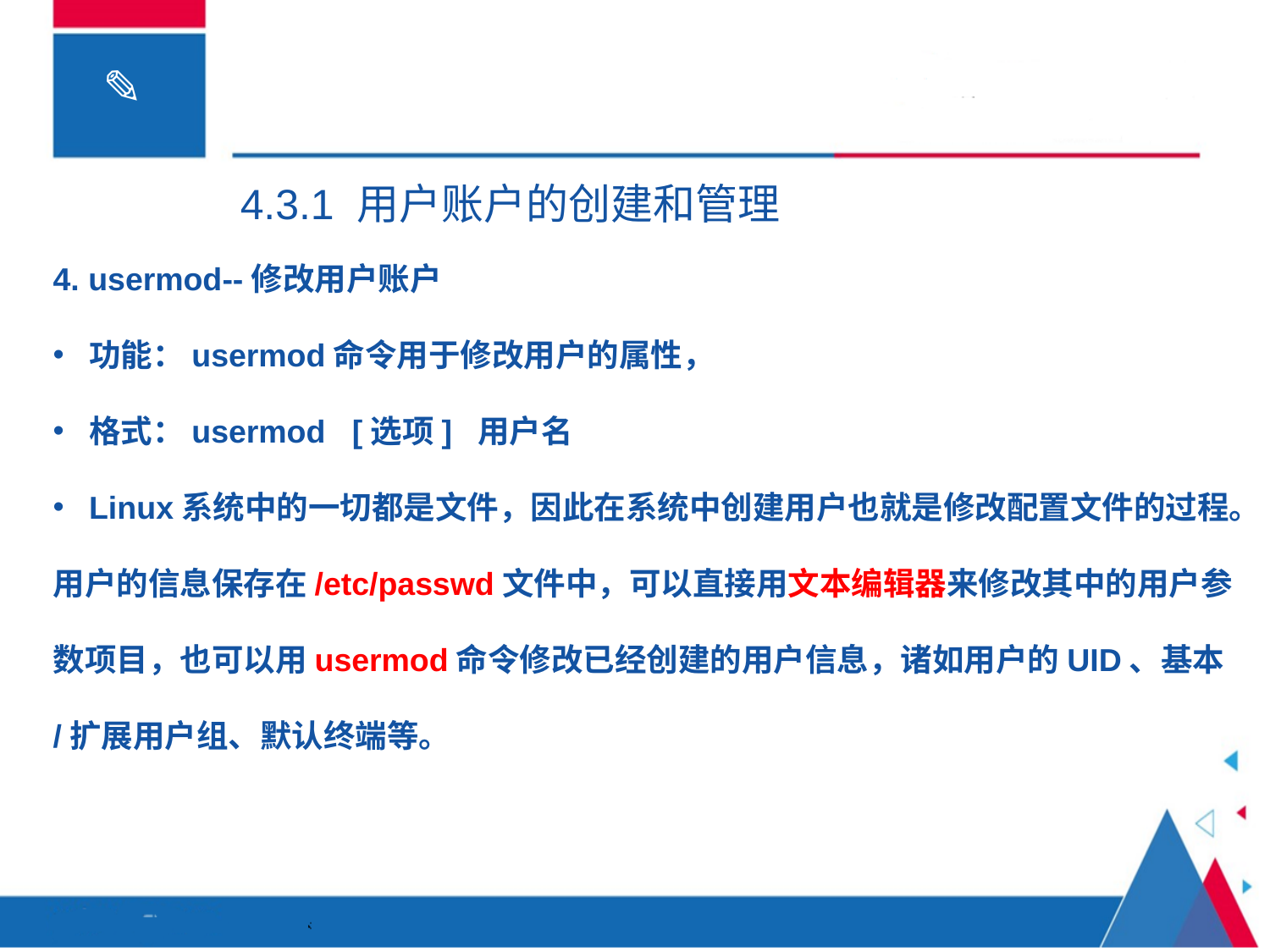

4.3.1 用户账户的创建和管理
4. usermod--修改用户账户
功能：usermod命令用于修改用户的属性，
格式：usermod   [选项]  用户名
Linux系统中的一切都是文件，因此在系统中创建用户也就是修改配置文件的过程。
用户的信息保存在/etc/passwd文件中，可以直接用文本编辑器来修改其中的用户参数项目，也可以用usermod命令修改已经创建的用户信息，诸如用户的UID、基本/扩展用户组、默认终端等。